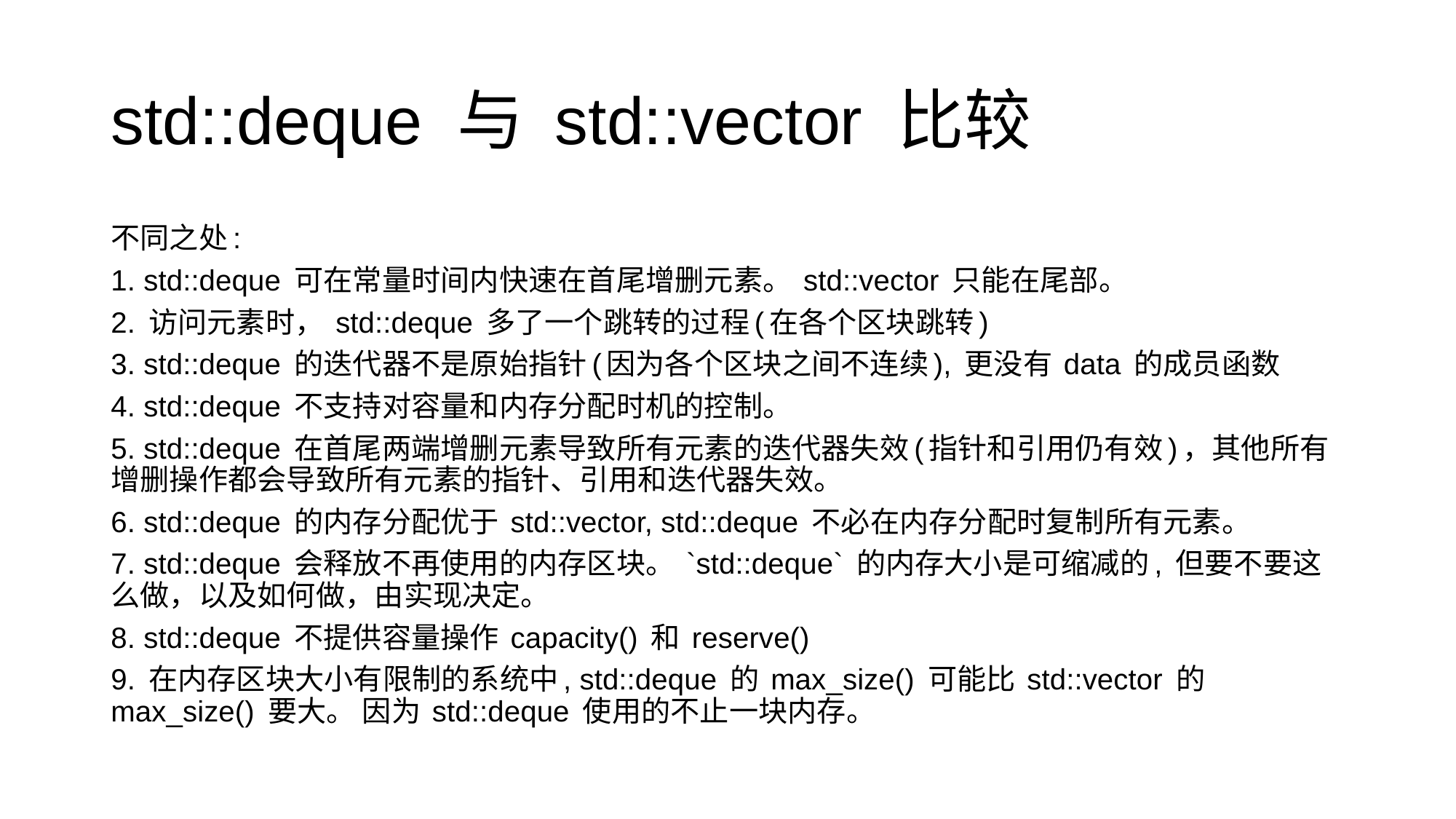

# std::deque 与 std::vector 比较
不同之处:
1. std::deque 可在常量时间内快速在首尾增删元素。 std::vector 只能在尾部。
2. 访问元素时， std::deque 多了一个跳转的过程(在各个区块跳转)
3. std::deque 的迭代器不是原始指针(因为各个区块之间不连续), 更没有 data 的成员函数
4. std::deque 不支持对容量和内存分配时机的控制。
5. std::deque 在首尾两端增删元素导致所有元素的迭代器失效(指针和引用仍有效)，其他所有增删操作都会导致所有元素的指针、引用和迭代器失效。
6. std::deque 的内存分配优于 std::vector, std::deque 不必在内存分配时复制所有元素。
7. std::deque 会释放不再使用的内存区块。 `std::deque` 的内存大小是可缩减的, 但要不要这么做，以及如何做，由实现决定。
8. std::deque 不提供容量操作 capacity() 和 reserve()
9. 在内存区块大小有限制的系统中, std::deque 的 max_size() 可能比 std::vector 的 max_size() 要大。 因为 std::deque 使用的不止一块内存。